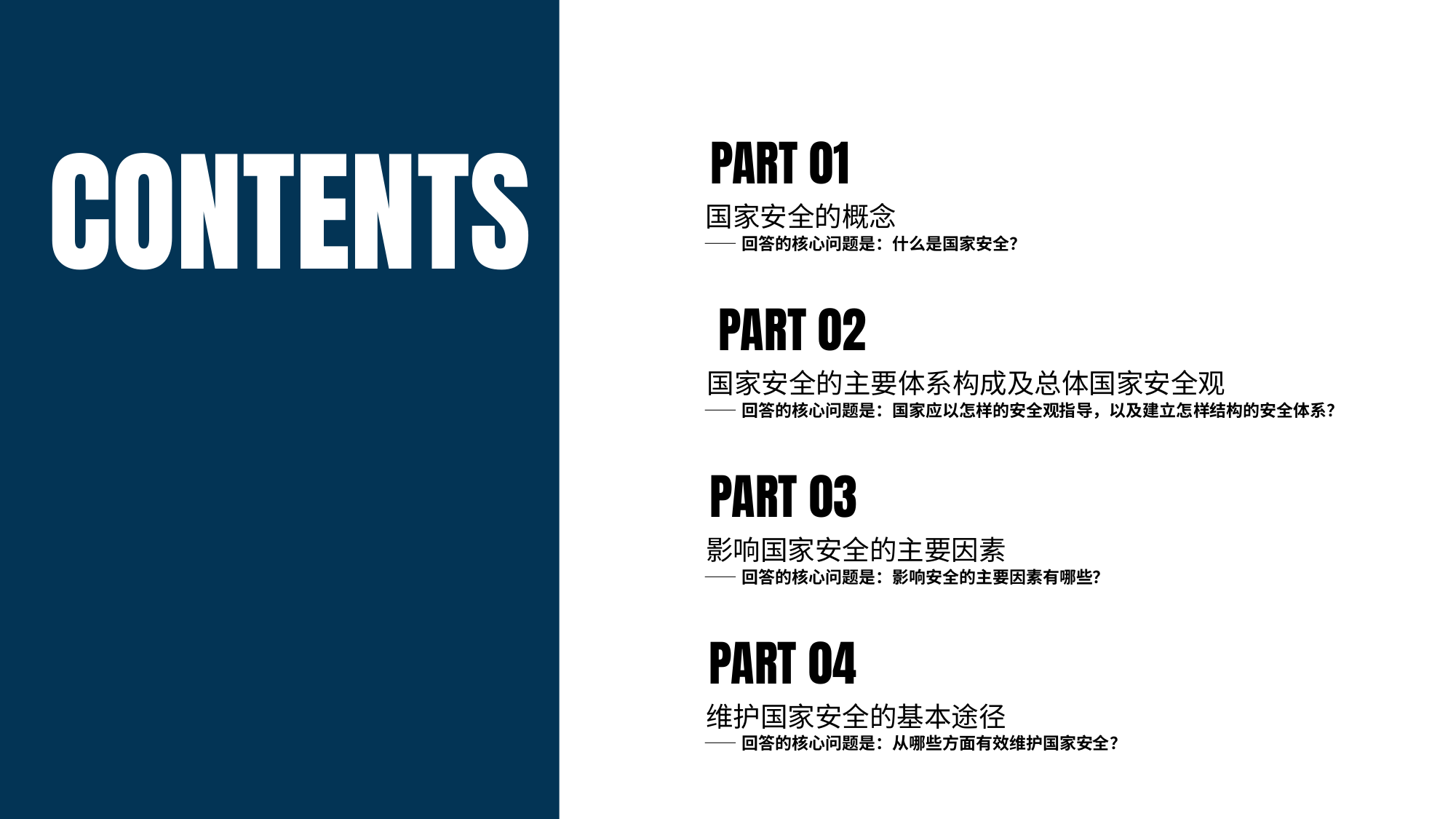

CONTENTS
PART 01
国家安全的概念
——回答的核心问题是：什么是国家安全？
PART 02
国家安全的主要体系构成及总体国家安全观
——回答的核心问题是：国家应以怎样的安全观指导，以及建立怎样结构的安全体系？
PART 03
影响国家安全的主要因素
——回答的核心问题是：影响安全的主要因素有哪些？
PART 04
维护国家安全的基本途径
——回答的核心问题是：从哪些方面有效维护国家安全？